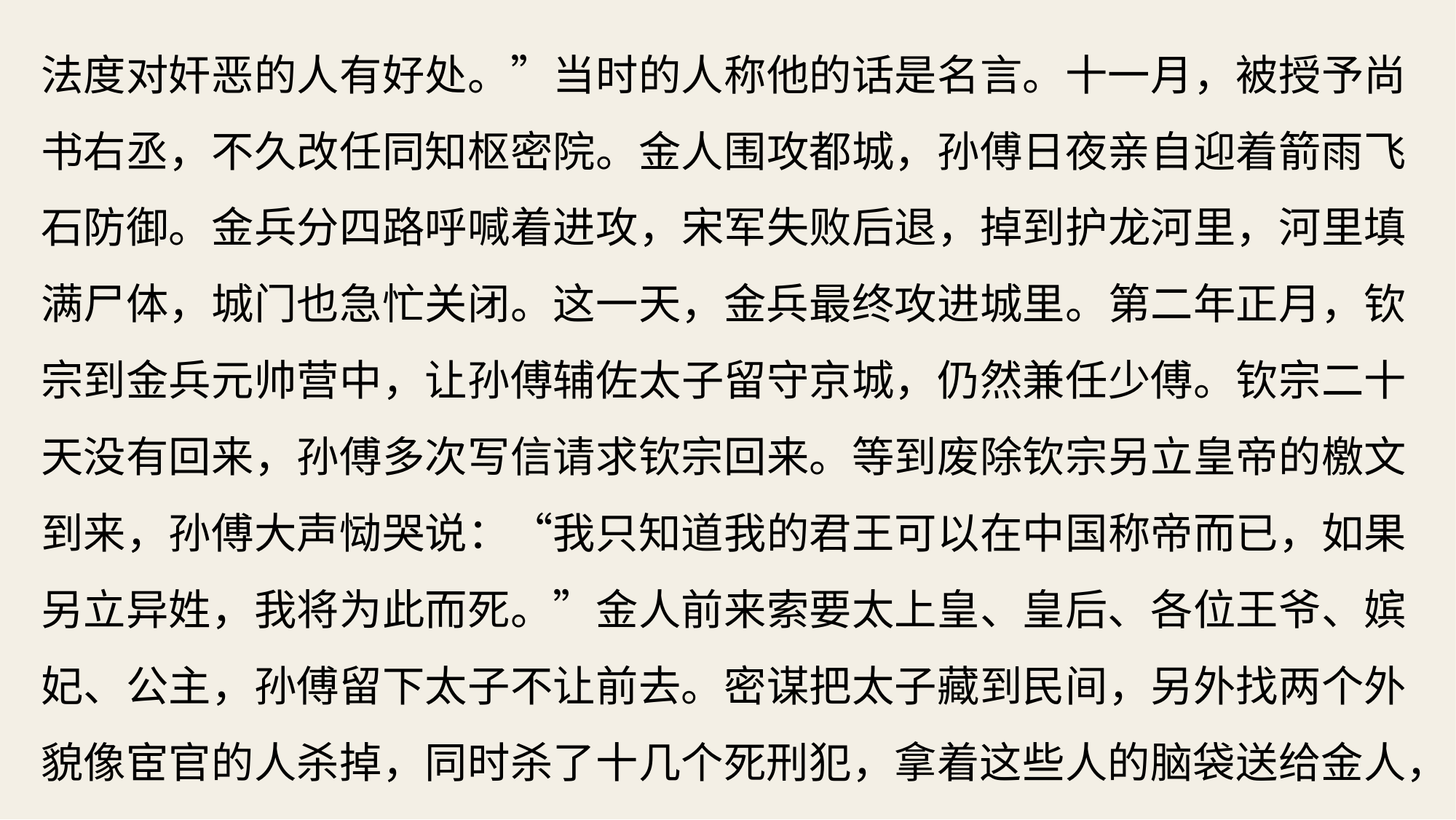

法度对奸恶的人有好处。”当时的人称他的话是名言。十一月，被授予尚书右丞，不久改任同知枢密院。金人围攻都城，孙傅日夜亲自迎着箭雨飞石防御。金兵分四路呼喊着进攻，宋军失败后退，掉到护龙河里，河里填满尸体，城门也急忙关闭。这一天，金兵最终攻进城里。第二年正月，钦宗到金兵元帅营中，让孙傅辅佐太子留守京城，仍然兼任少傅。钦宗二十天没有回来，孙傅多次写信请求钦宗回来。等到废除钦宗另立皇帝的檄文到来，孙傅大声恸哭说：“我只知道我的君王可以在中国称帝而已，如果另立异姓，我将为此而死。”金人前来索要太上皇、皇后、各位王爷、嫔妃、公主，孙傅留下太子不让前去。密谋把太子藏到民间，另外找两个外貌像宦官的人杀掉，同时杀了十几个死刑犯，拿着这些人的脑袋送给金人，